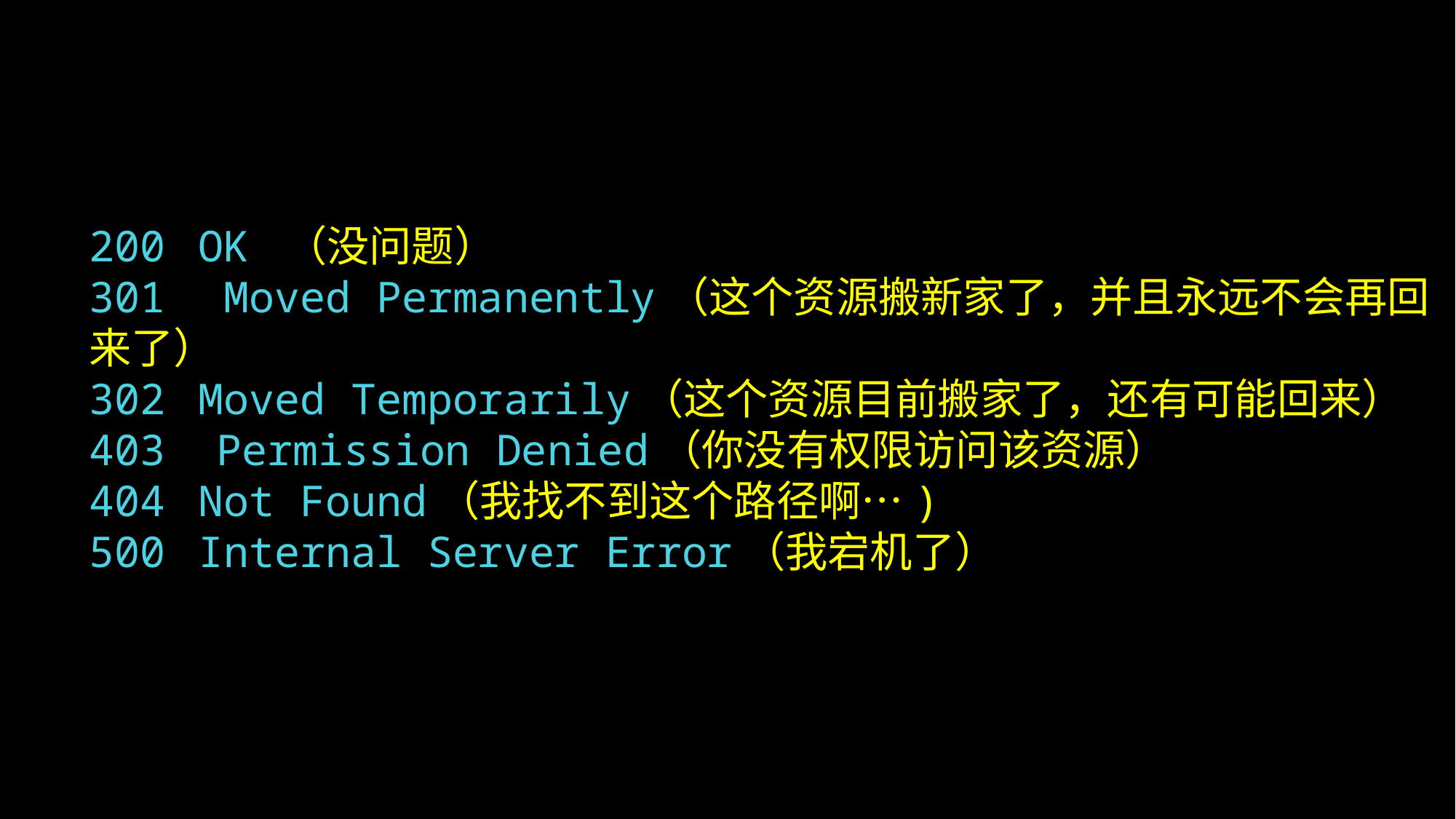

# 200	OK （没问题） 301 	 Moved Permanently（这个资源搬新家了，并且永远不会再回来了） 302 	Moved Temporarily（这个资源目前搬家了，还有可能回来） 403  Permission Denied（你没有权限访问该资源） 404 	Not Found（我找不到这个路径啊…) 500 	Internal Server Error（我宕机了）